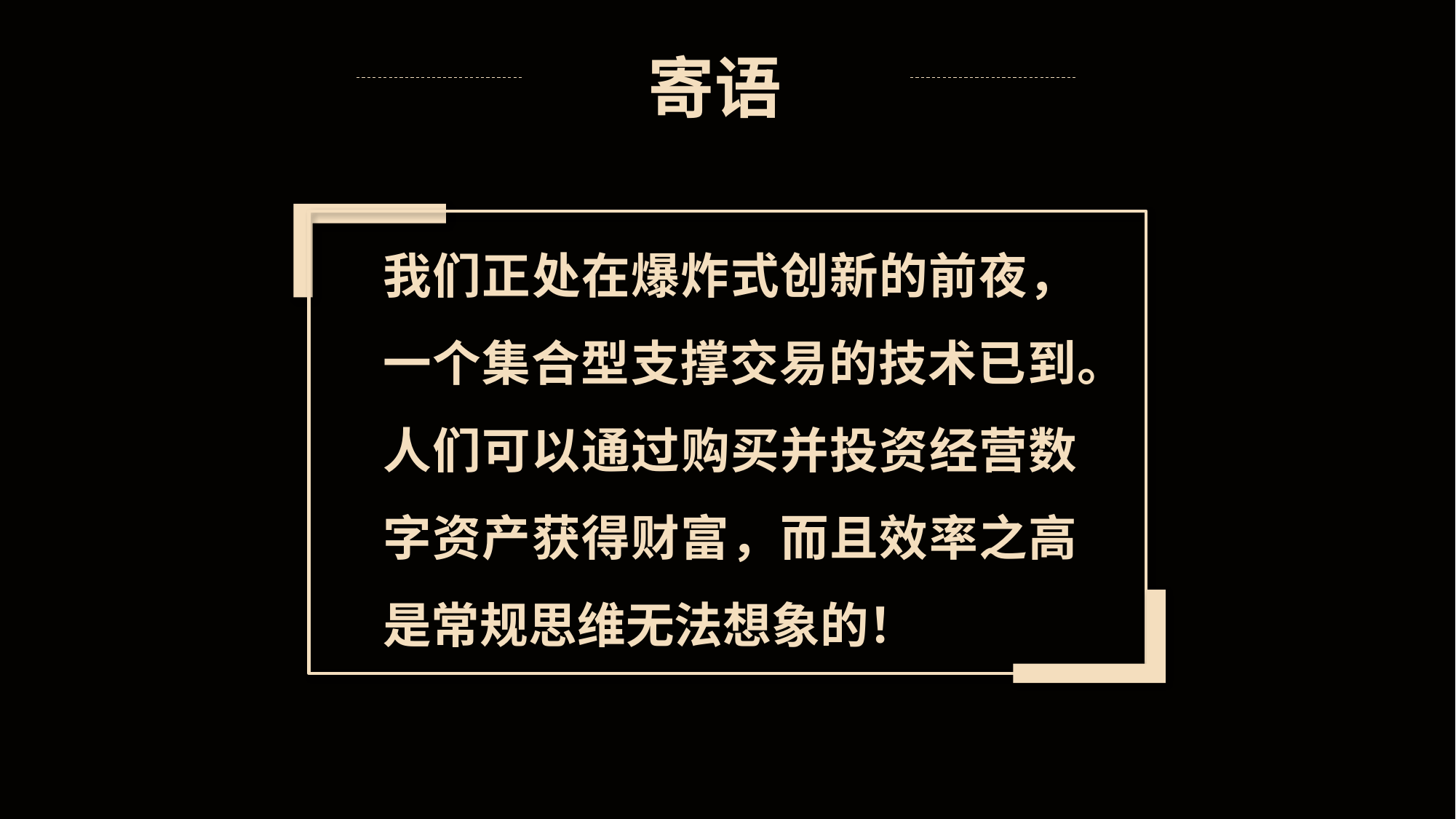

寄语

我们正处在爆炸式创新的前夜，一个集合型支撑交易的技术已到。人们可以通过购买并投资经营数字资产获得财富，而且效率之高是常规思维无法想象的！